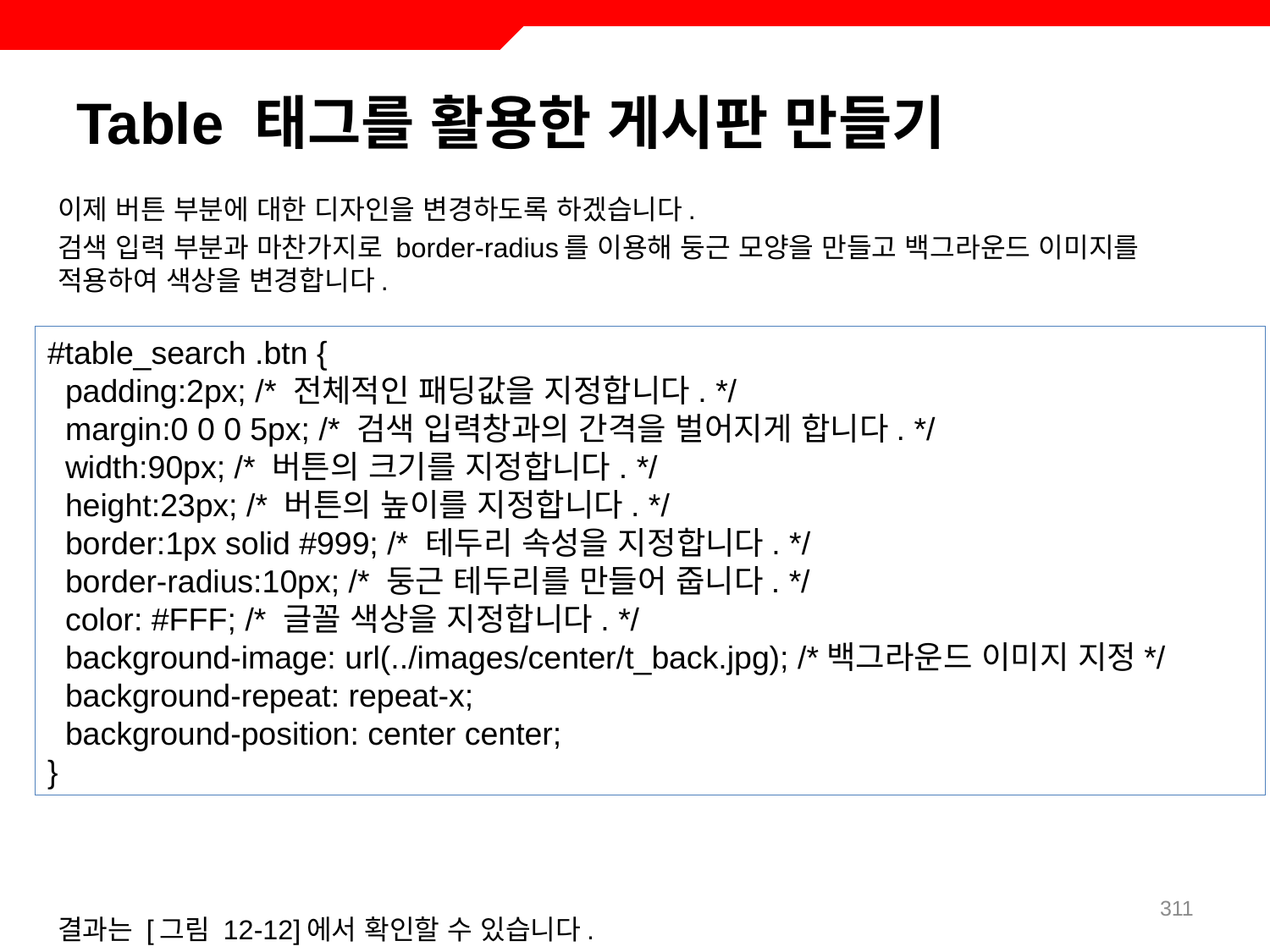

# Table 태그를 활용한 게시판 만들기
이제 버튼 부분에 대한 디자인을 변경하도록 하겠습니다.
검색 입력 부분과 마찬가지로 border-radius를 이용해 둥근 모양을 만들고 백그라운드 이미지를 적용하여 색상을 변경합니다.

결과는 [그림 12-12]에서 확인할 수 있습니다.
#table_search .btn {
  padding:2px; /* 전체적인 패딩값을 지정합니다. */
  margin:0 0 0 5px; /* 검색 입력창과의 간격을 벌어지게 합니다. */
  width:90px; /* 버튼의 크기를 지정합니다. */
  height:23px; /* 버튼의 높이를 지정합니다. */
  border:1px solid #999; /* 테두리 속성을 지정합니다. */
  border-radius:10px; /* 둥근 테두리를 만들어 줍니다. */
  color: #FFF; /* 글꼴 색상을 지정합니다. */
  background-image: url(../images/center/t_back.jpg); /*백그라운드 이미지 지정*/
  background-repeat: repeat-x;
  background-position: center center;
}
311